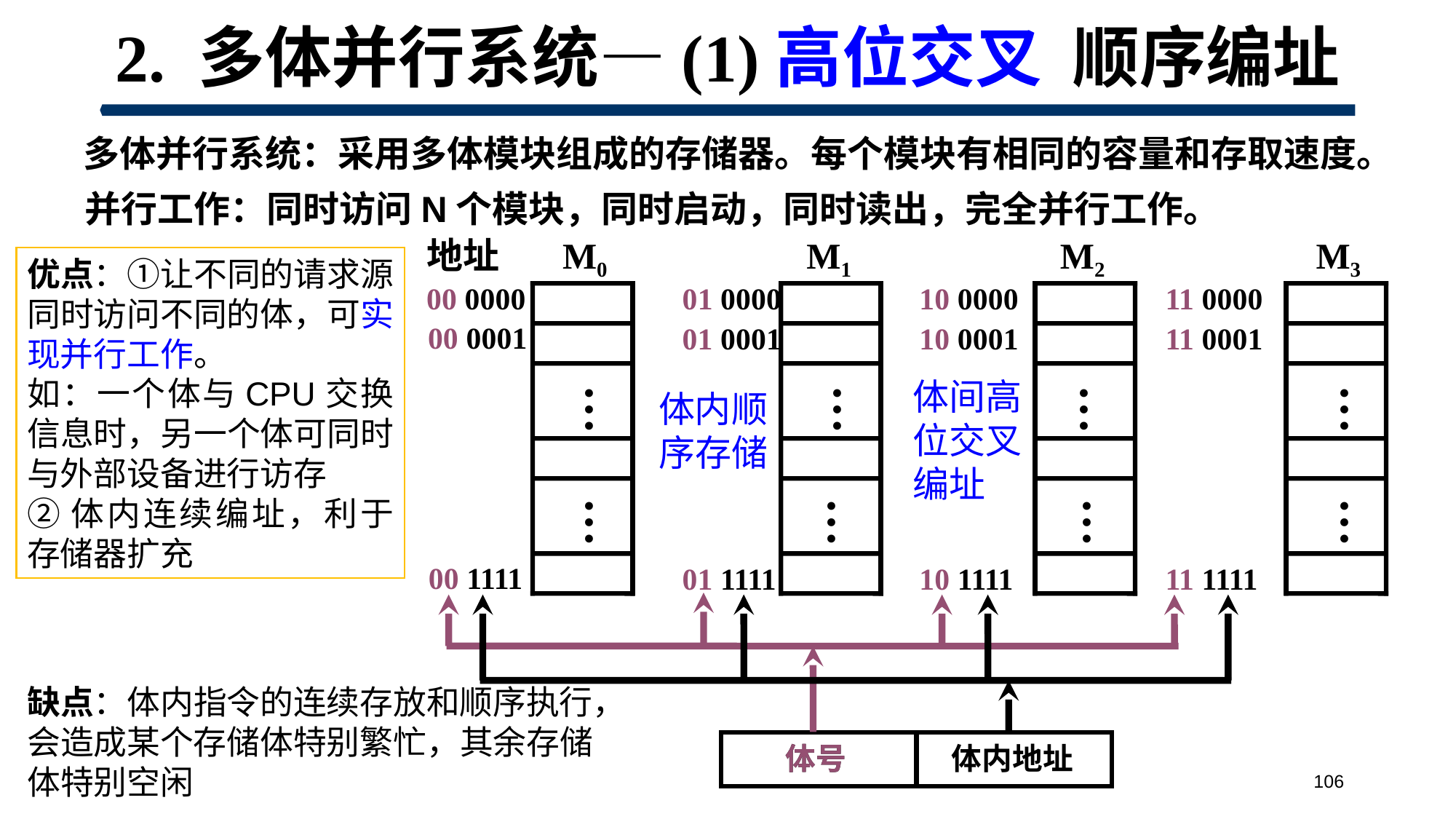

# 2. 多体并行系统—(1)高位交叉  顺序编址
多体并行系统：采用多体模块组成的存储器。每个模块有相同的容量和存取速度。
并行工作：同时访问N个模块，同时启动，同时读出，完全并行工作。
地址
00 0000
00 0001
00 1111
M0
M1
M2
M3

…

…

…

…

…

…

…

…

优点：①让不同的请求源同时访问不同的体，可实现并行工作。
如：一个体与CPU交换信息时，另一个体可同时与外部设备进行访存
②体内连续编址，利于存储器扩充
01 0000
01 0001
01 1111
10 0000
10 0001
10 1111
11 0000
11 0001
11 1111
体间高位交叉编址
体内顺序存储

缺点：体内指令的连续存放和顺序执行，会造成某个存储体特别繁忙，其余存储体特别空闲

体号
体内地址
体号
106